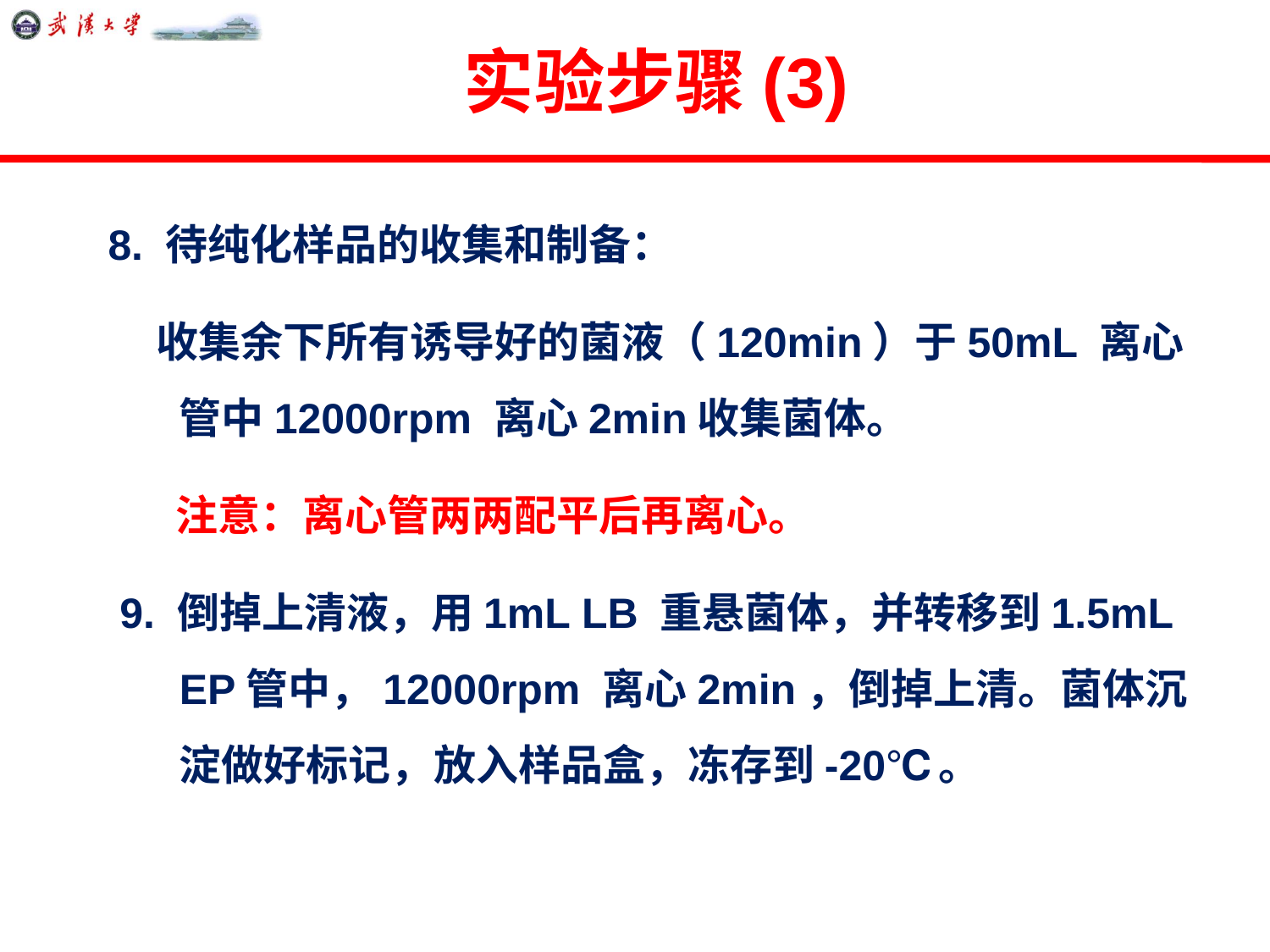

# 实验步骤(3)

8. 待纯化样品的收集和制备：
    收集余下所有诱导好的菌液（120min）于50mL 离心管中12000rpm 离心2min收集菌体。
      注意：离心管两两配平后再离心。
 9. 倒掉上清液，用1mL LB 重悬菌体，并转移到1.5mL EP管中，12000rpm 离心2min，倒掉上清。菌体沉淀做好标记，放入样品盒，冻存到-20℃。